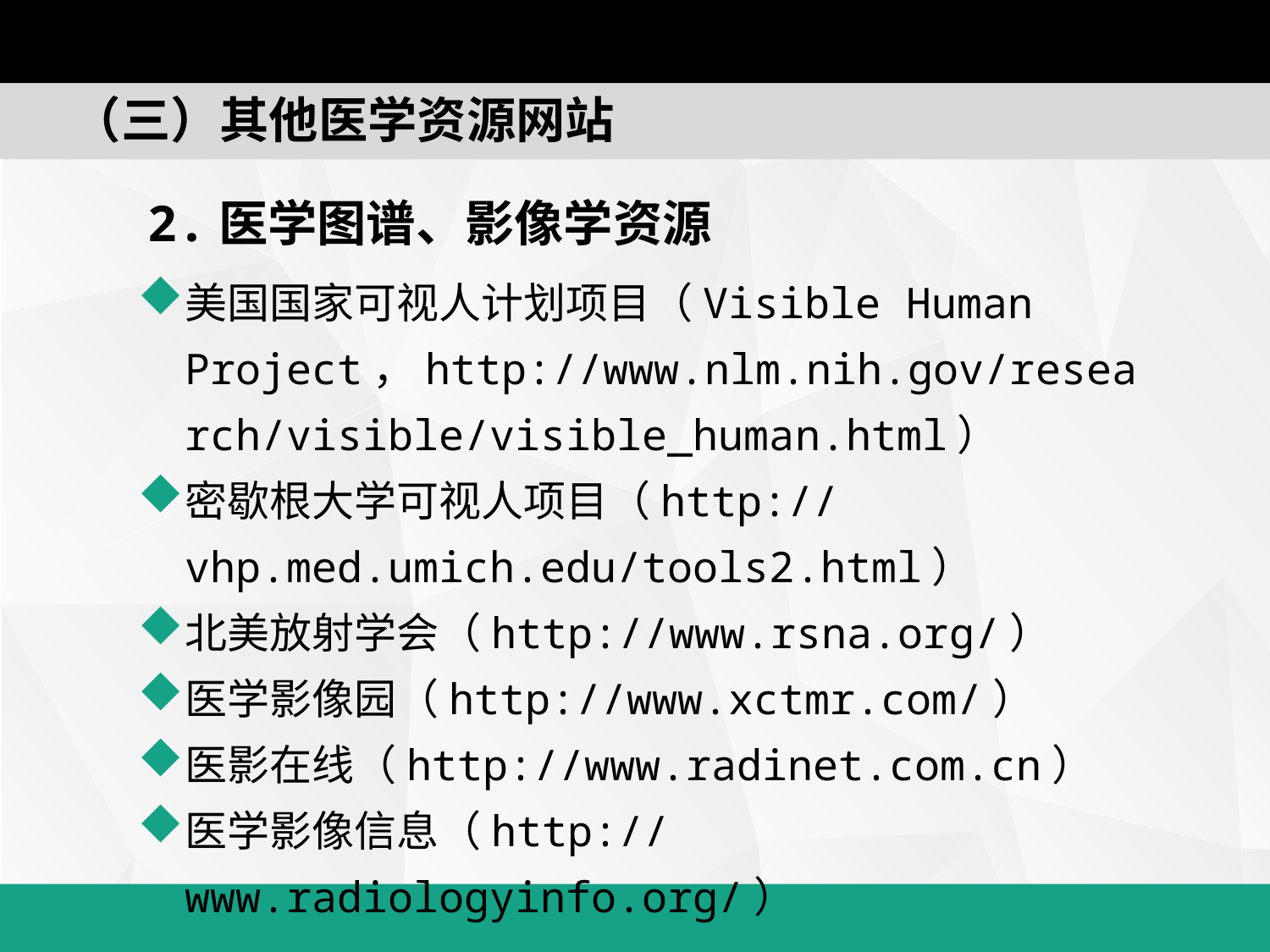

（三）其他医学资源网站
2.医学图谱、影像学资源
美国国家可视人计划项目（Visible Human Project，http://www.nlm.nih.gov/research/visible/visible_human.html）
密歇根大学可视人项目（http://vhp.med.umich.edu/tools2.html）
北美放射学会（http://www.rsna.org/）
医学影像园（http://www.xctmr.com/）
医影在线（http://www.radinet.com.cn）
医学影像信息（http://www.radiologyinfo.org/）